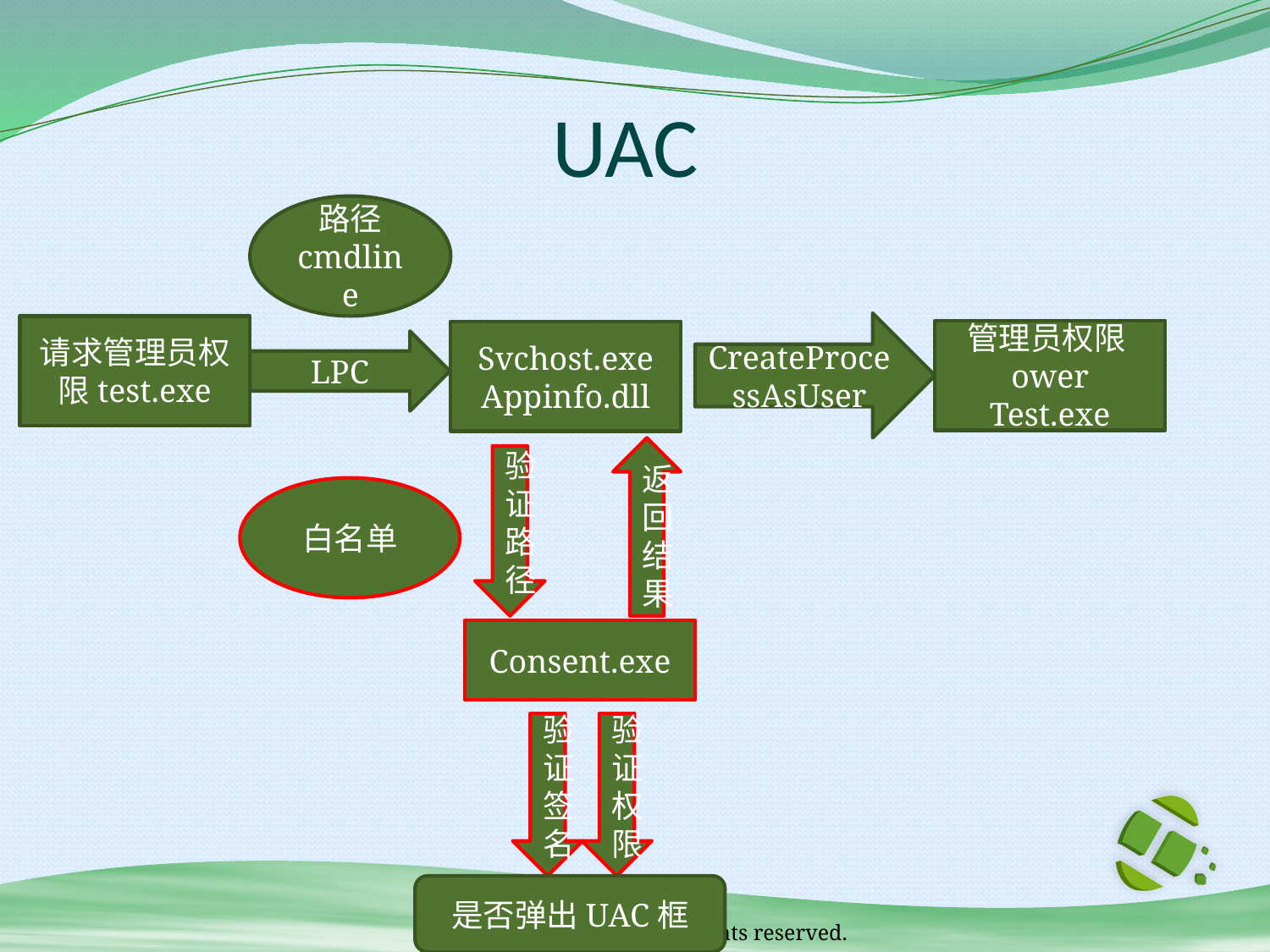

# UAC

路径
cmdline
CreateProcessAsUser
请求管理员权限test.exe
管理员权限ower
Test.exe
Svchost.exe
Appinfo.dll
LPC
返回结果
验证路径
白名单
Consent.exe
验证签名
验证权限
是否弹出UAC框